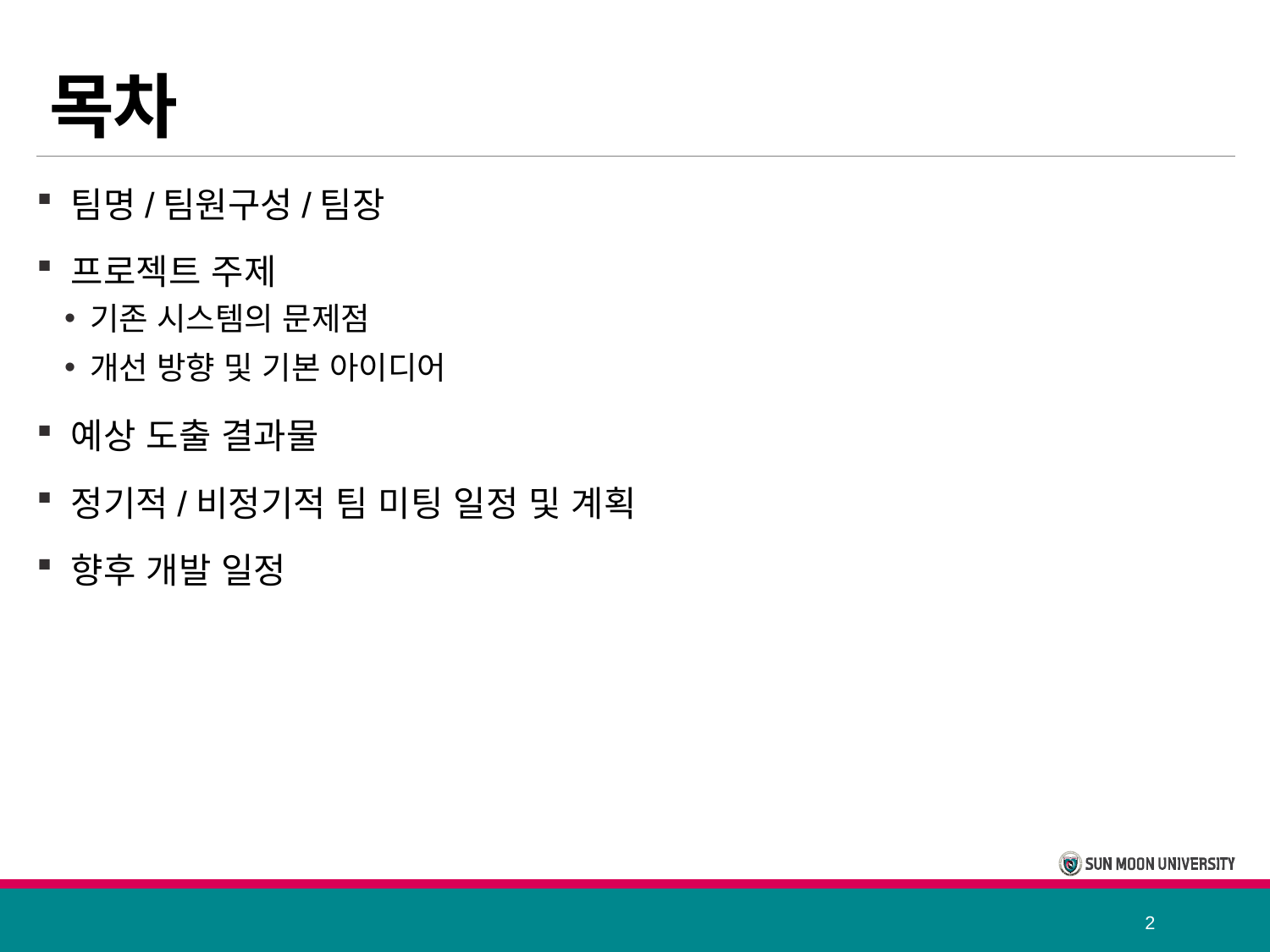

# 목차
 팀명/팀원구성/팀장
 프로젝트 주제
기존 시스템의 문제점
개선 방향 및 기본 아이디어
 예상 도출 결과물
 정기적/비정기적 팀 미팅 일정 및 계획
 향후 개발 일정

2